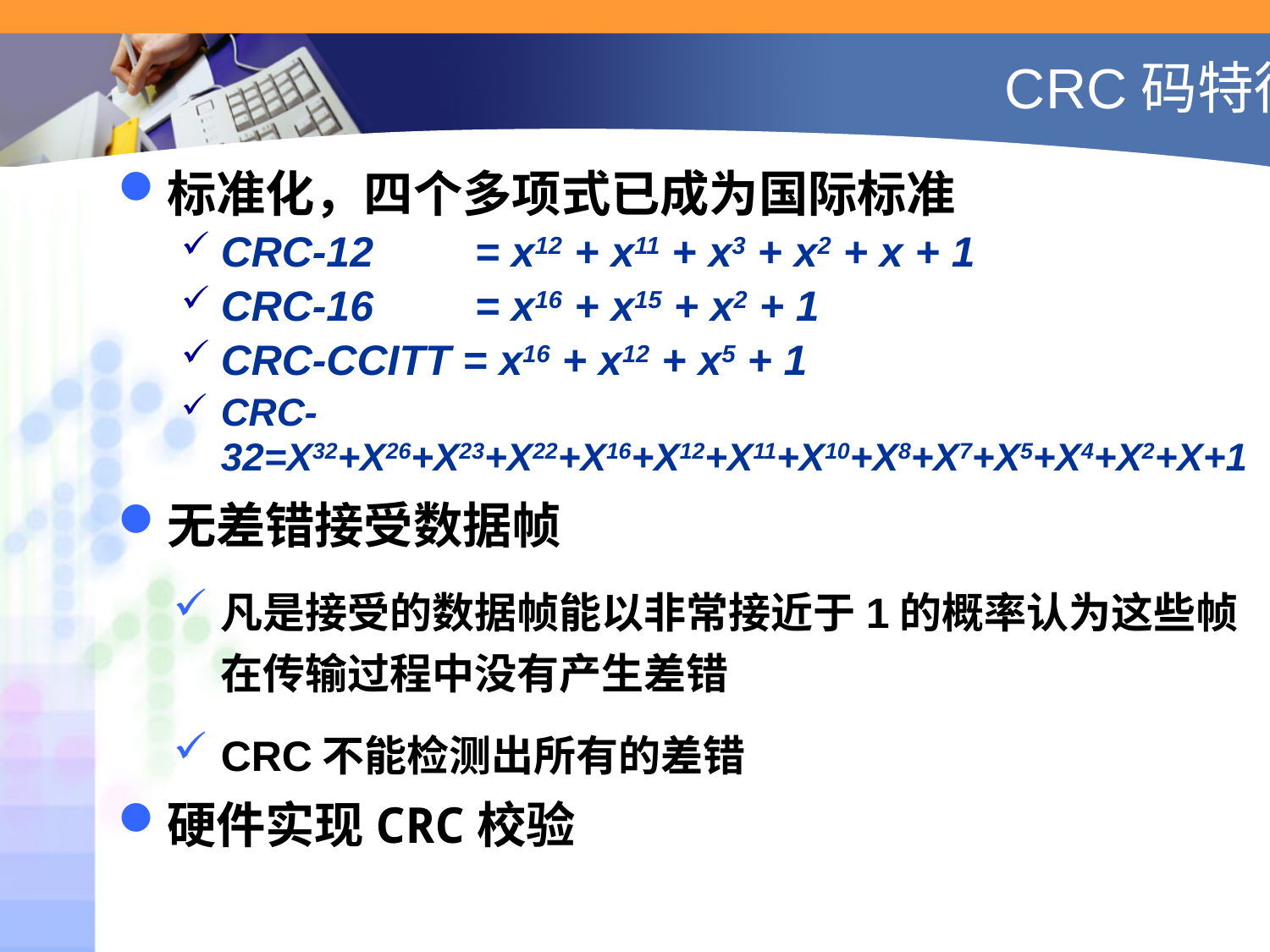

CRC码特征
标准化，四个多项式已成为国际标准
CRC-12 	= x12 + x11 + x3 + x2 + x + 1
CRC-16 	= x16 + x15 + x2 + 1
CRC-CCITT = x16 + x12 + x5 + 1
CRC-32=X32+X26+X23+X22+X16+X12+X11+X10+X8+X7+X5+X4+X2+X+1
无差错接受数据帧
凡是接受的数据帧能以非常接近于1的概率认为这些帧在传输过程中没有产生差错
CRC不能检测出所有的差错
硬件实现CRC校验